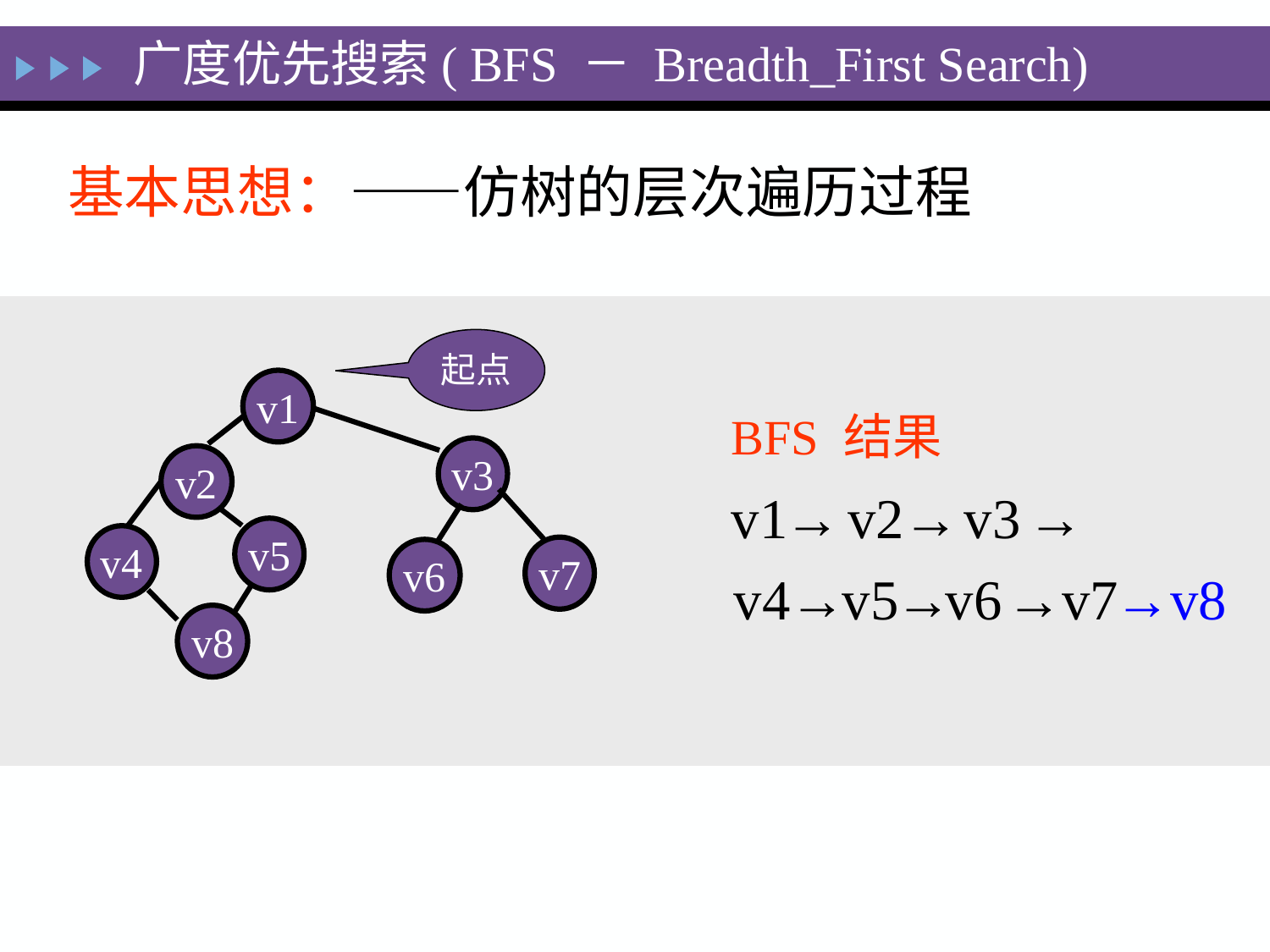

广度优先搜索( BFS － Breadth_First Search)
基本思想：——仿树的层次遍历过程

起点
v1

v3
v2

v5
v4
v7
v6

v8
BFS 结果
v1
→
v2
→
v3
→
v4
→
v5
→
v6
→
v7
→
v8